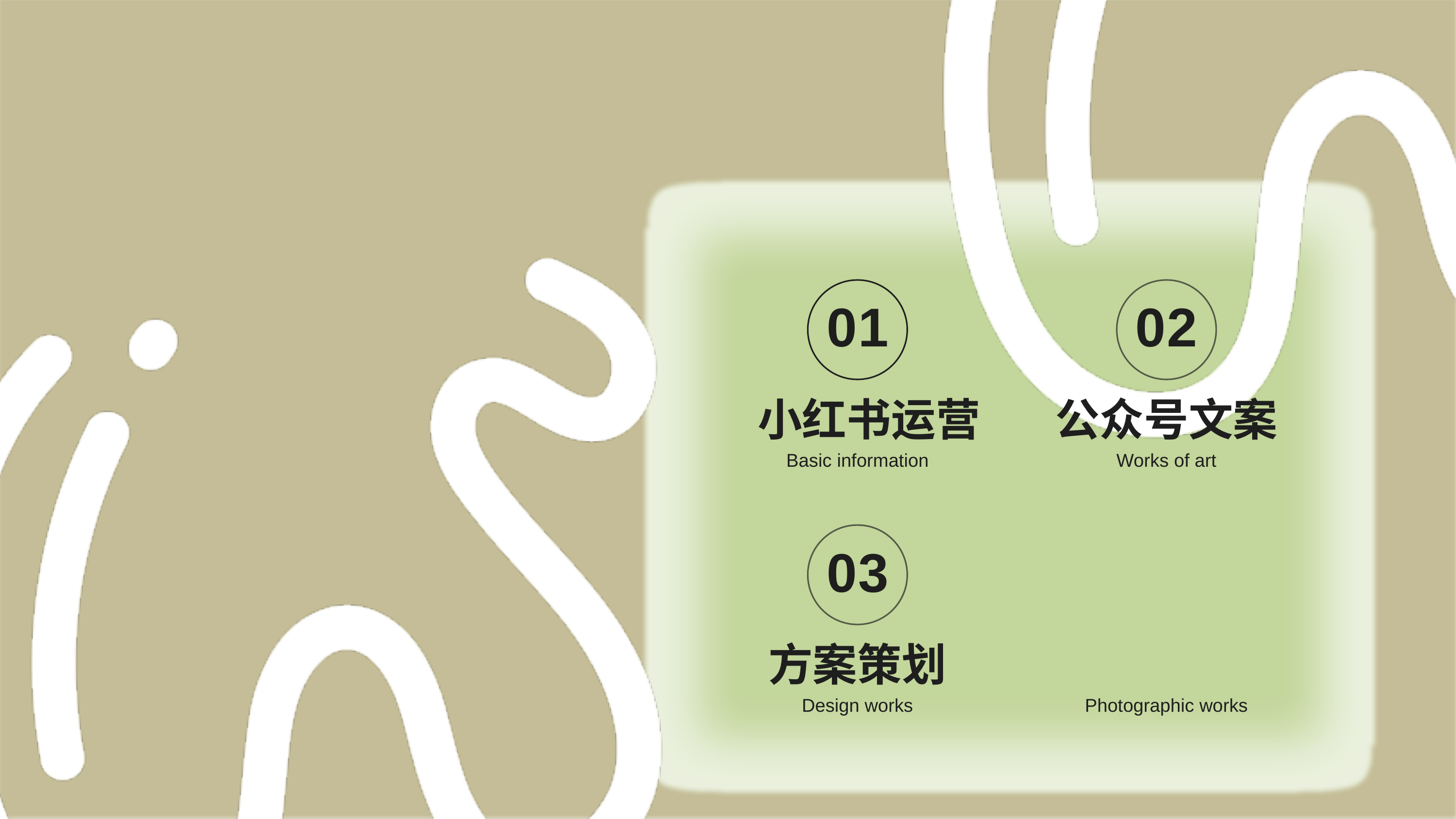

01
02
小红书运营
公众号文案
Basic information
Works of art

03
方案策划
Design works
Photographic works